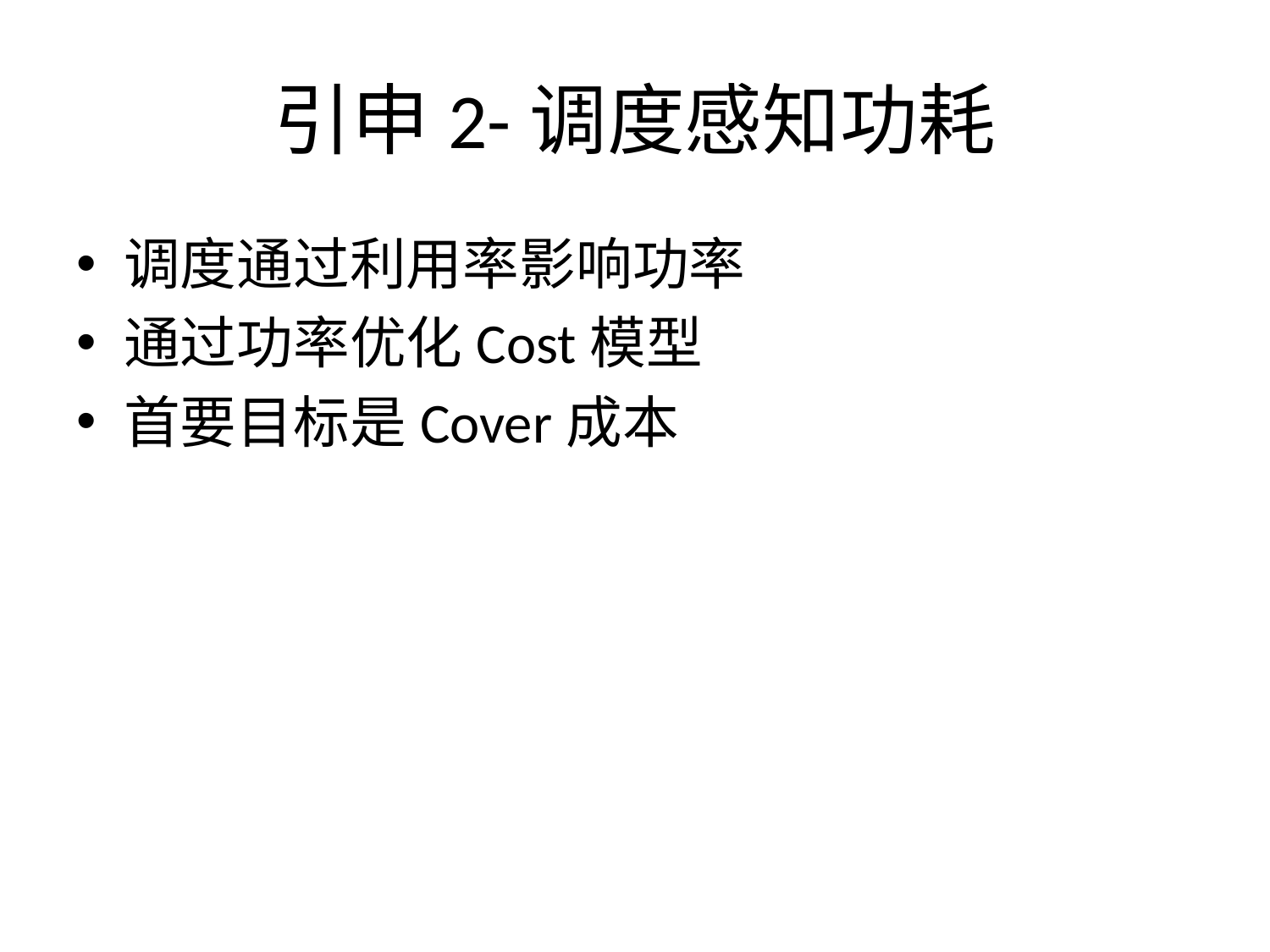

# 引申2-调度感知功耗
调度通过利用率影响功率
通过功率优化Cost模型
首要目标是Cover成本